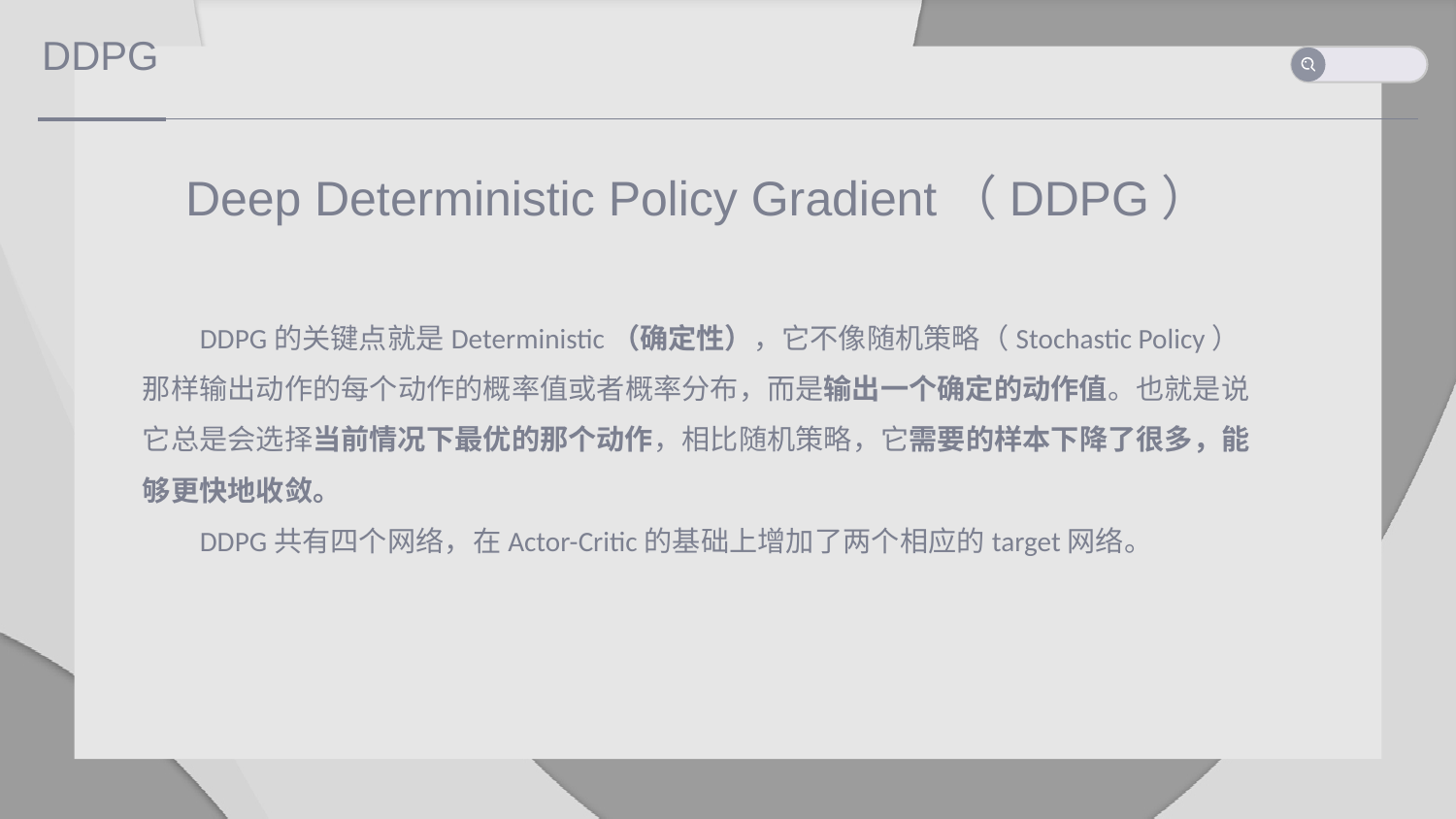

DDPG
Deep Deterministic Policy Gradient（DDPG）
DDPG的关键点就是Deterministic（确定性），它不像随机策略（Stochastic Policy）那样输出动作的每个动作的概率值或者概率分布，而是输出一个确定的动作值。也就是说它总是会选择当前情况下最优的那个动作，相比随机策略，它需要的样本下降了很多，能够更快地收敛。
DDPG共有四个网络，在Actor-Critic的基础上增加了两个相应的target网络。